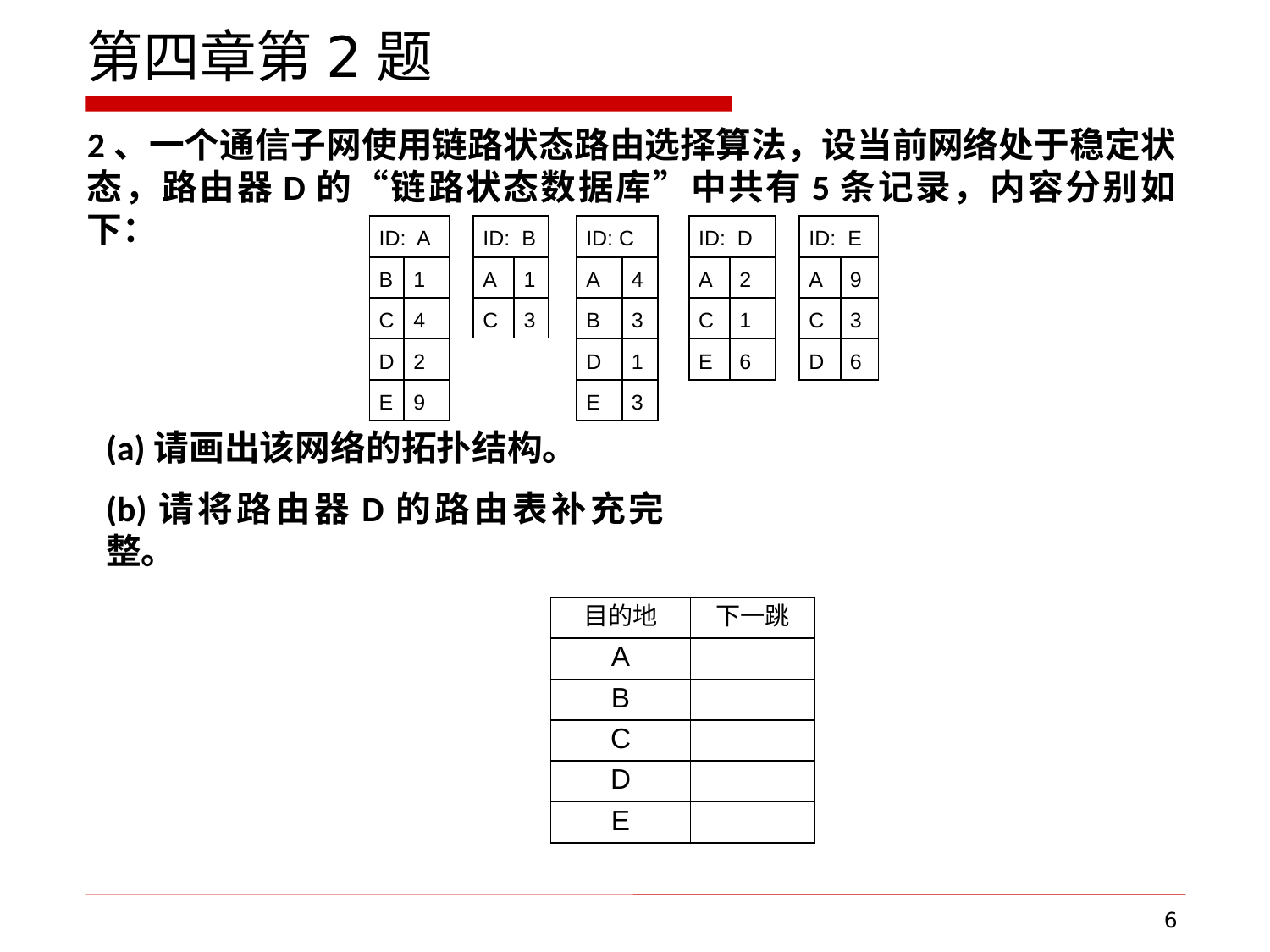

第四章第2题
2、一个通信子网使用链路状态路由选择算法，设当前网络处于稳定状态，路由器D的“链路状态数据库”中共有5条记录，内容分别如下：

| ID: A |  |  | ID: B |  |  | ID: C |  |  | ID: D |  |  | ID: E |  |
| --- | --- | --- | --- | --- | --- | --- | --- | --- | --- | --- | --- | --- | --- |
| B | 1 |  | A | 1 |  | A | 4 |  | A | 2 |  | A | 9 |
| C | 4 |  | C | 3 |  | B | 3 |  | C | 1 |  | C | 3 |
| D | 2 |  |  |  |  | D | 1 |  | E | 6 |  | D | 6 |
| E | 9 |  |  |  |  | E | 3 |  |  |  |  |  |  |

(a)请画出该网络的拓扑结构。
(b)请将路由器D的路由表补充完整。
| 目的地 | 下一跳 |
| --- | --- |
| A |  |
| B |  |
| C |  |
| D |  |
| E |  |
6